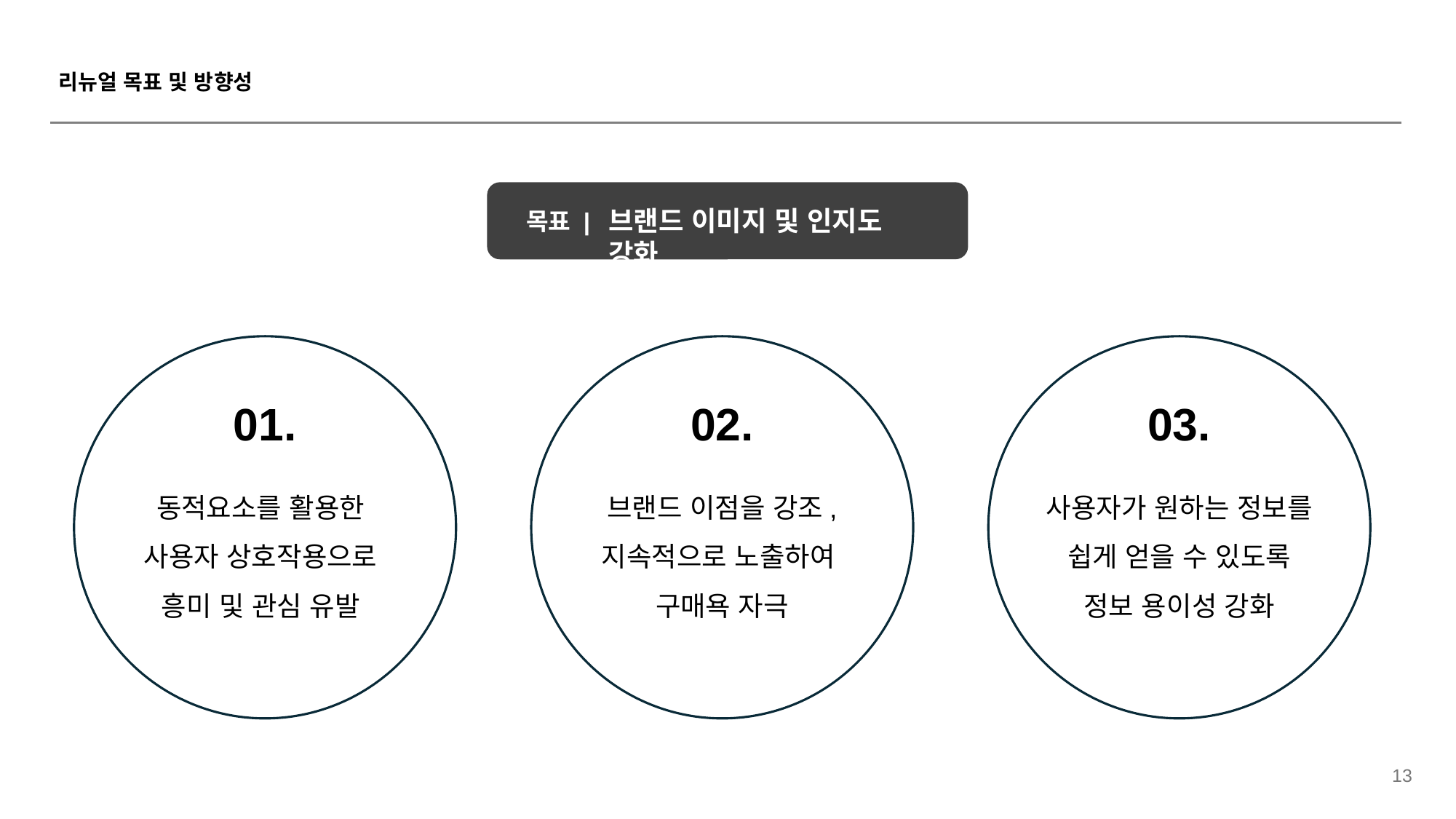

# 리뉴얼 목표 및 방향성

브랜드 이미지 및 인지도 강화
목표 |

01.
동적요소를 활용한
사용자 상호작용으로
흥미 및 관심 유발

02.
브랜드 이점을 강조,
지속적으로 노출하여
구매욕 자극

03.
사용자가 원하는 정보를
쉽게 얻을 수 있도록
정보 용이성 강화
13